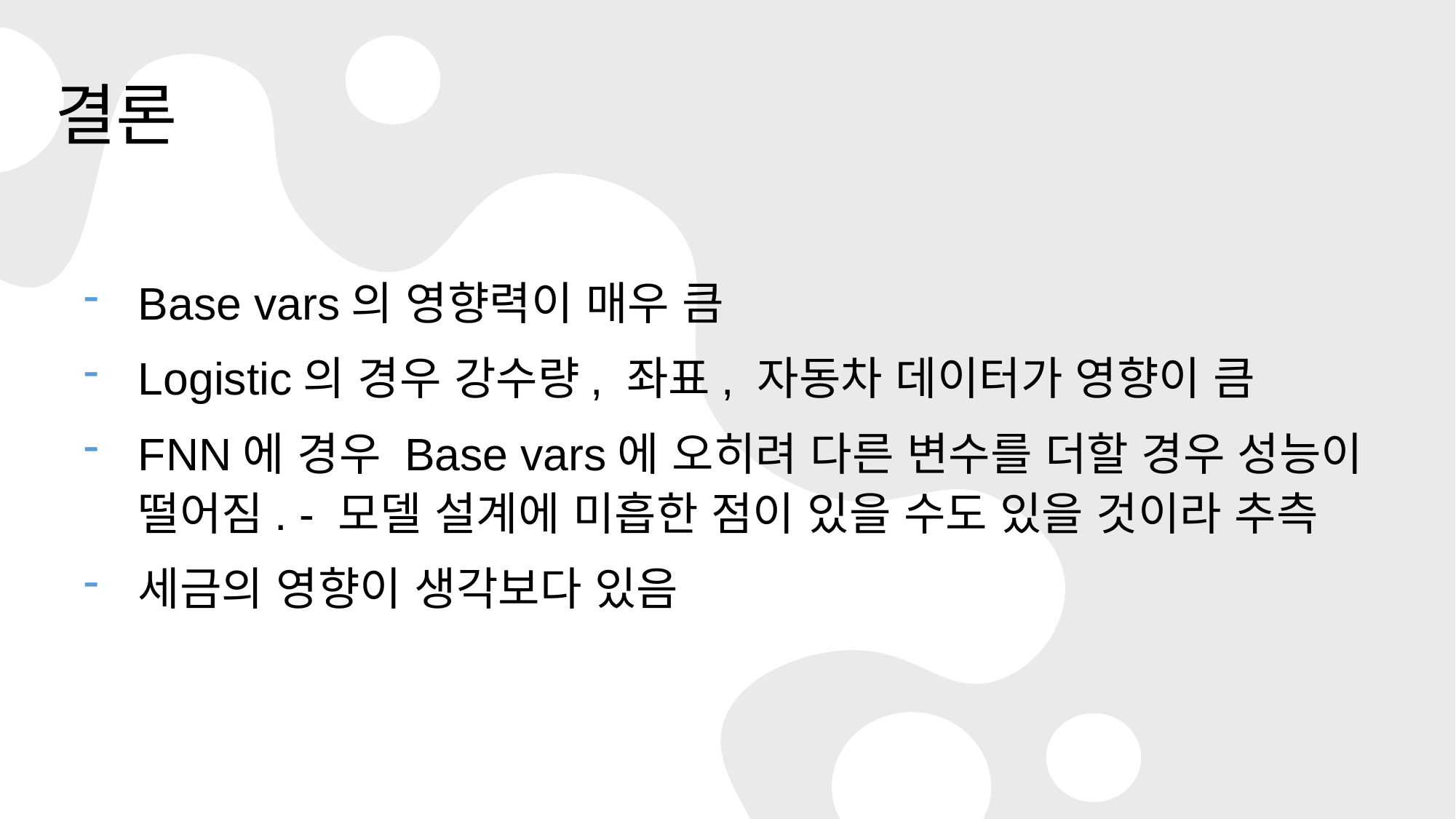

결론
Base vars의 영향력이 매우 큼
Logistic의 경우 강수량, 좌표, 자동차 데이터가 영향이 큼
FNN에 경우 Base vars에 오히려 다른 변수를 더할 경우 성능이 떨어짐. - 모델 설계에 미흡한 점이 있을 수도 있을 것이라 추측
세금의 영향이 생각보다 있음